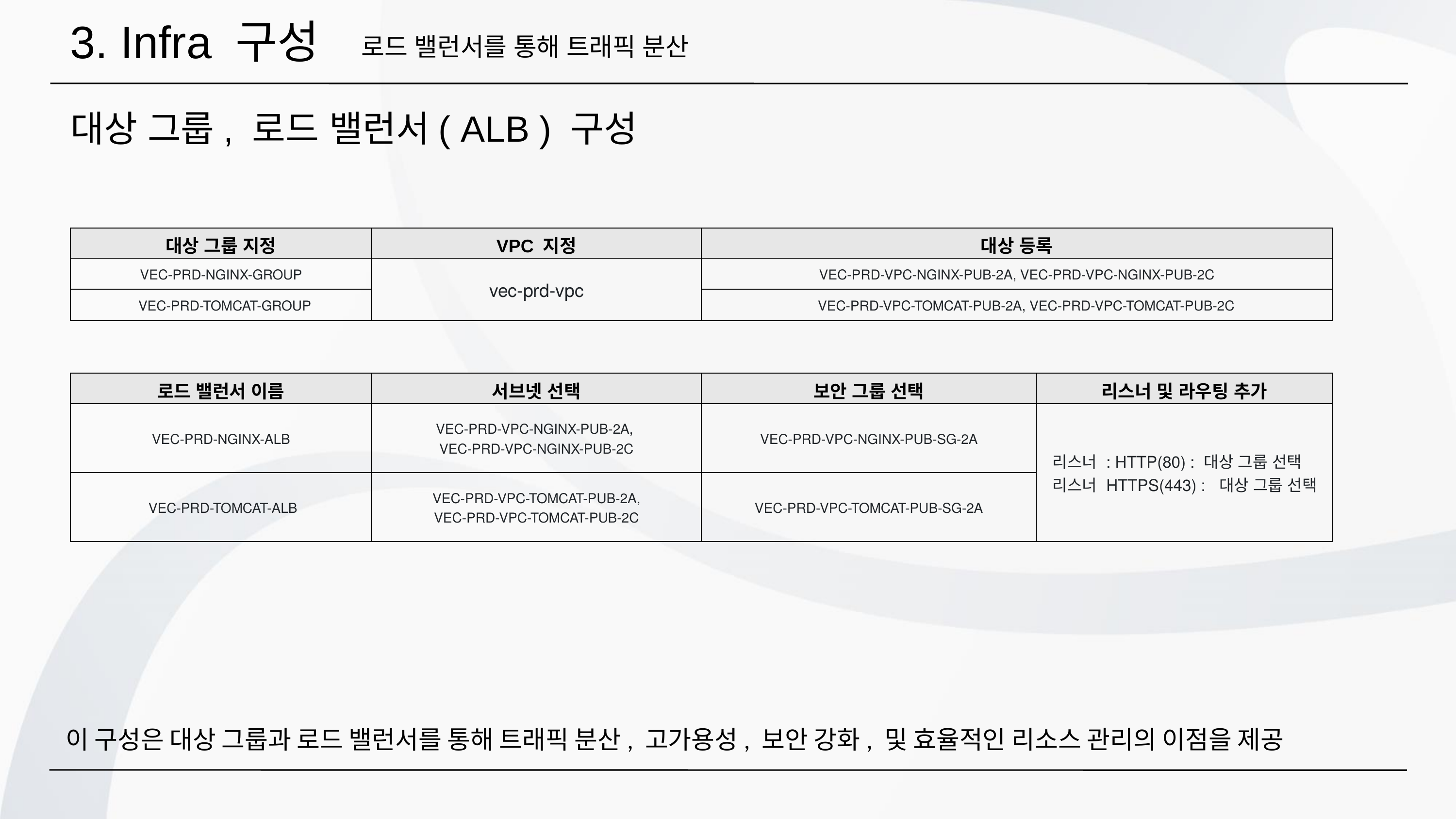

3. Infra 구성
로드 밸런서를 통해 트래픽 분산
대상 그룹, 로드 밸런서( ALB ) 구성
| 대상 그룹 지정 | VPC 지정 | 대상 등록 |
| --- | --- | --- |
| VEC-PRD-NGINX-GROUP | vec-prd-vpc | VEC-PRD-VPC-NGINX-PUB-2A, VEC-PRD-VPC-NGINX-PUB-2C |
| VEC-PRD-TOMCAT-GROUP |  | VEC-PRD-VPC-TOMCAT-PUB-2A, VEC-PRD-VPC-TOMCAT-PUB-2C |
| 로드 밸런서 이름 | 서브넷 선택 | 보안 그룹 선택 | 리스너 및 라우팅 추가 |
| --- | --- | --- | --- |
| VEC-PRD-NGINX-ALB | VEC-PRD-VPC-NGINX-PUB-2A, VEC-PRD-VPC-NGINX-PUB-2C | VEC-PRD-VPC-NGINX-PUB-SG-2A | 리스너 : HTTP(80) : 대상 그룹 선택 리스너 HTTPS(443) : 대상 그룹 선택 |
| VEC-PRD-TOMCAT-ALB | VEC-PRD-VPC-TOMCAT-PUB-2A, VEC-PRD-VPC-TOMCAT-PUB-2C | VEC-PRD-VPC-TOMCAT-PUB-SG-2A |  |
이 구성은 대상 그룹과 로드 밸런서를 통해 트래픽 분산, 고가용성, 보안 강화, 및 효율적인 리소스 관리의 이점을 제공